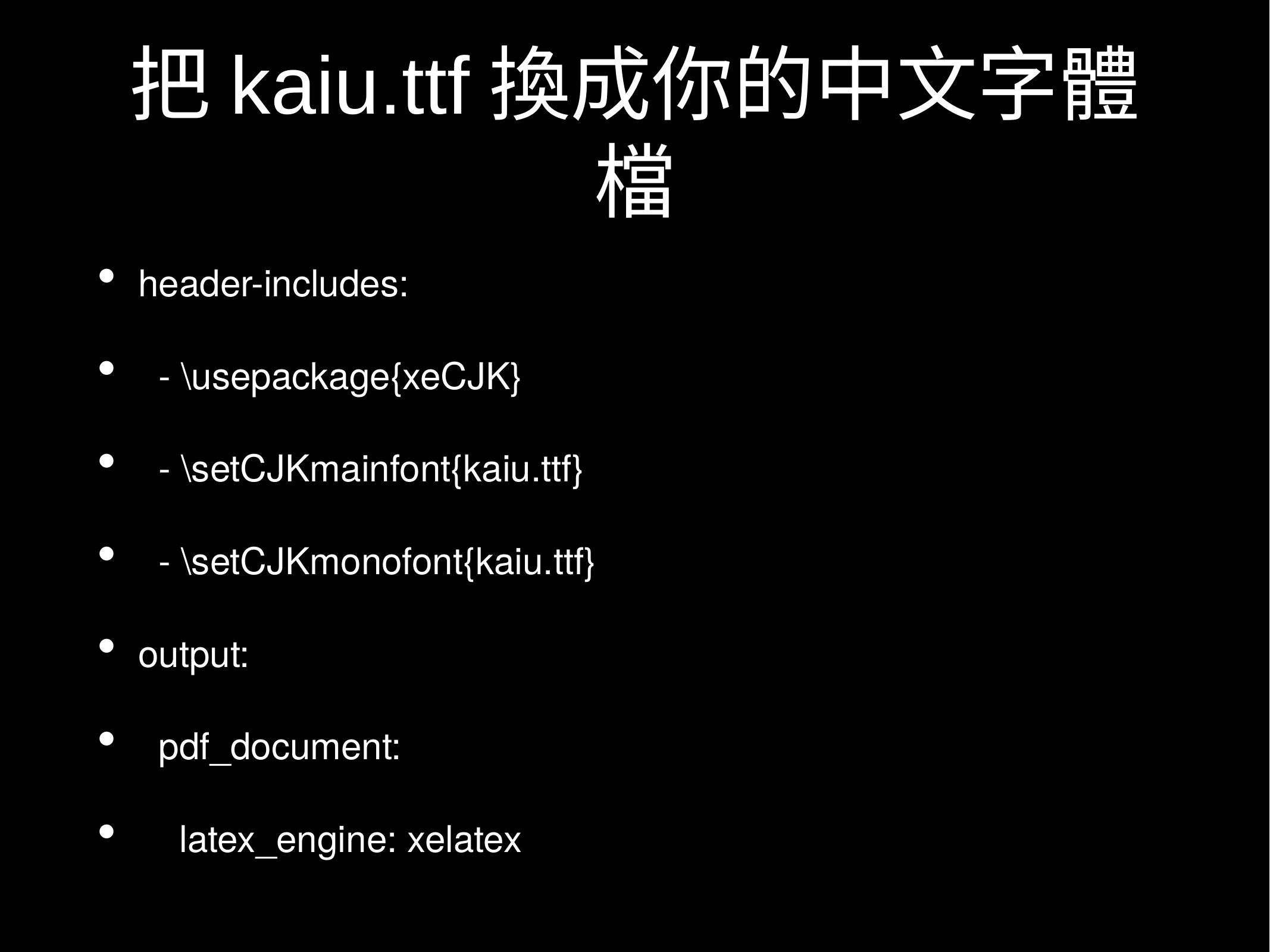

# 把kaiu.ttf換成你的中文字體檔
header-includes:
  - \usepackage{xeCJK}
  - \setCJKmainfont{kaiu.ttf}
  - \setCJKmonofont{kaiu.ttf}
output:
  pdf_document:
    latex_engine: xelatex